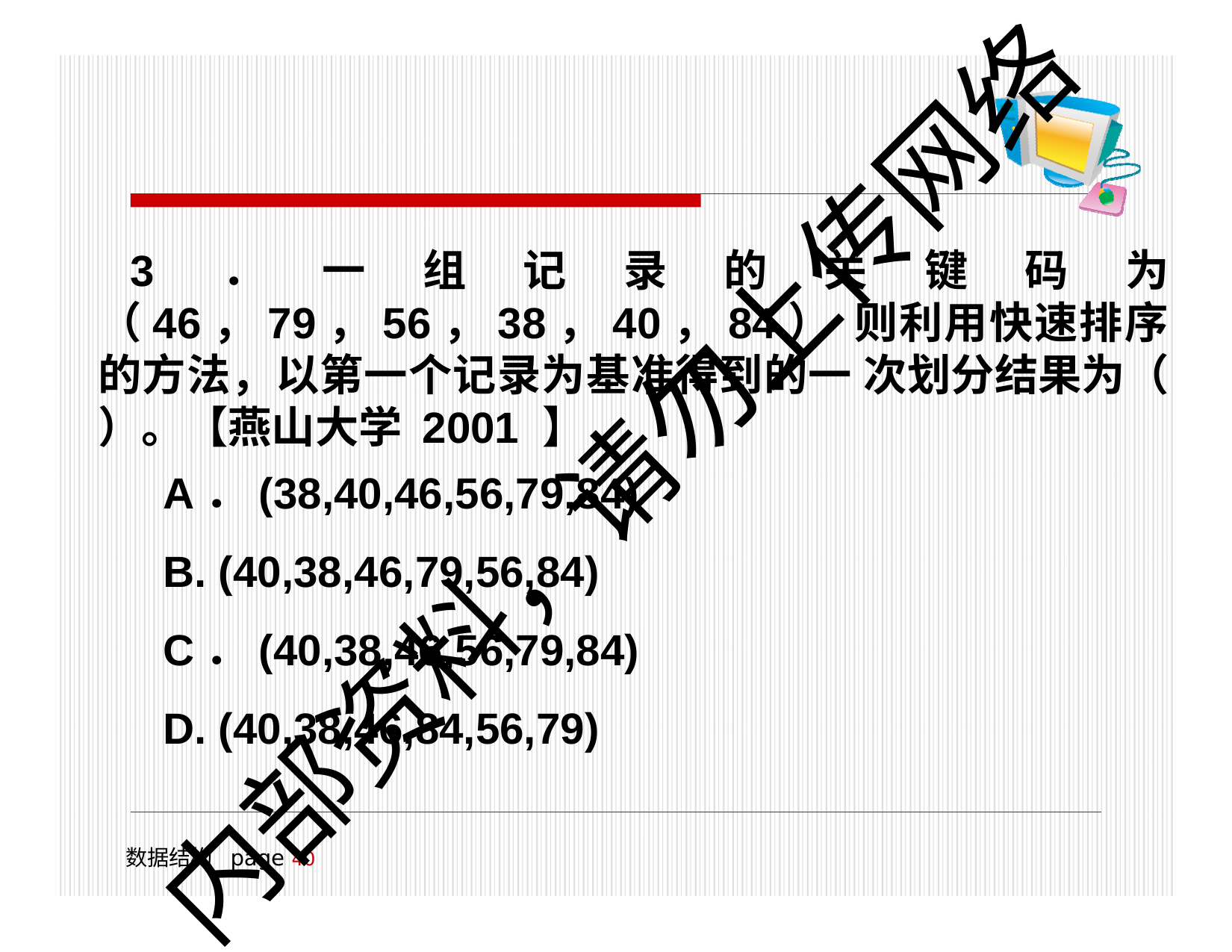

3．一组记录的关键码为（46，79，56，38，40，84）  则利用快速排序的方法，以第一个记录为基准得到的一 次划分结果为（ ）。【燕山大学 2001 】
A．(38,40,46,56,79,84)
B. (40,38,46,79,56,84)
C．(40,38,46,56,79,84)
D. (40,38,46,84,56,79)
内部资料，请勿上传网络

数据结构	page 40